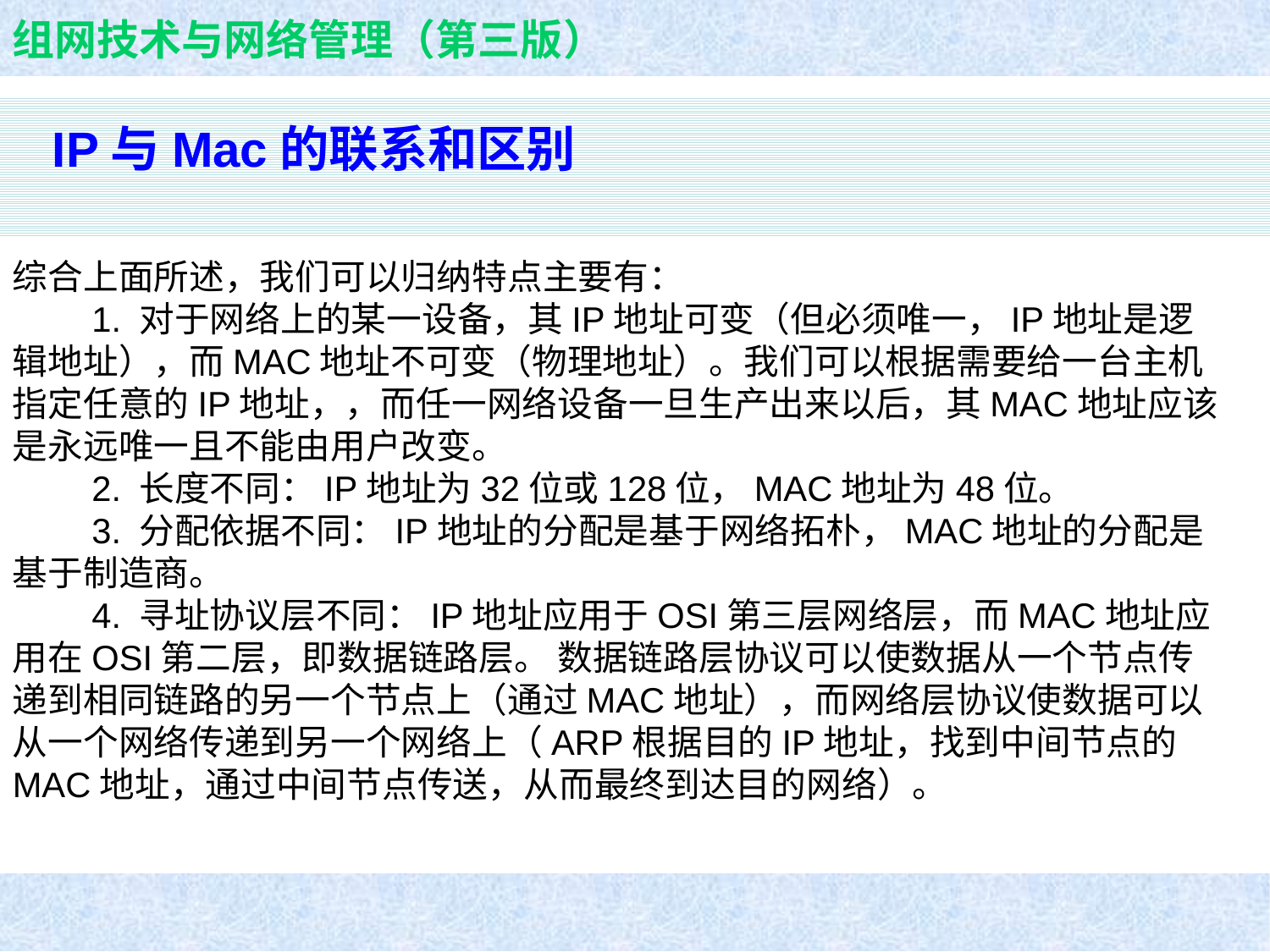

# IP与Mac的联系和区别
综合上面所述，我们可以归纳特点主要有：
　　1. 对于网络上的某一设备，其IP地址可变（但必须唯一，IP地址是逻辑地址），而MAC地址不可变（物理地址）。我们可以根据需要给一台主机指定任意的IP地址，，而任一网络设备一旦生产出来以后，其MAC地址应该是永远唯一且不能由用户改变。
　　2. 长度不同：IP地址为32位或128位，MAC地址为48位。
　　3. 分配依据不同：IP地址的分配是基于网络拓朴，MAC地址的分配是基于制造商。
　　4. 寻址协议层不同：IP地址应用于OSI第三层网络层，而MAC地址应用在OSI第二层，即数据链路层。 数据链路层协议可以使数据从一个节点传递到相同链路的另一个节点上（通过MAC地址），而网络层协议使数据可以从一个网络传递到另一个网络上（ARP根据目的IP地址，找到中间节点的MAC地址，通过中间节点传送，从而最终到达目的网络）。